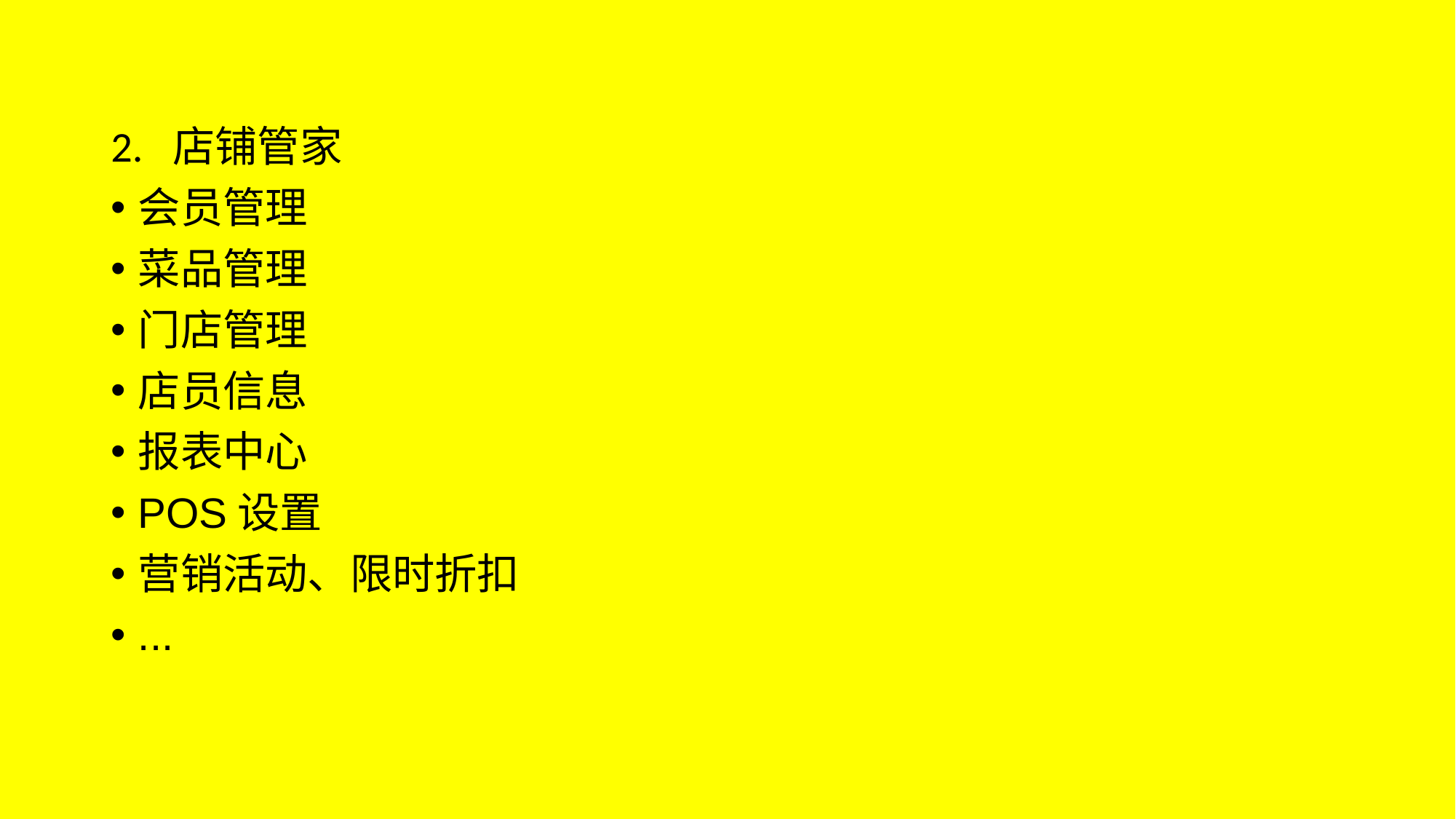

2.  店铺管家
会员管理
菜品管理
门店管理
店员信息
报表中心
POS设置
营销活动、限时折扣
...